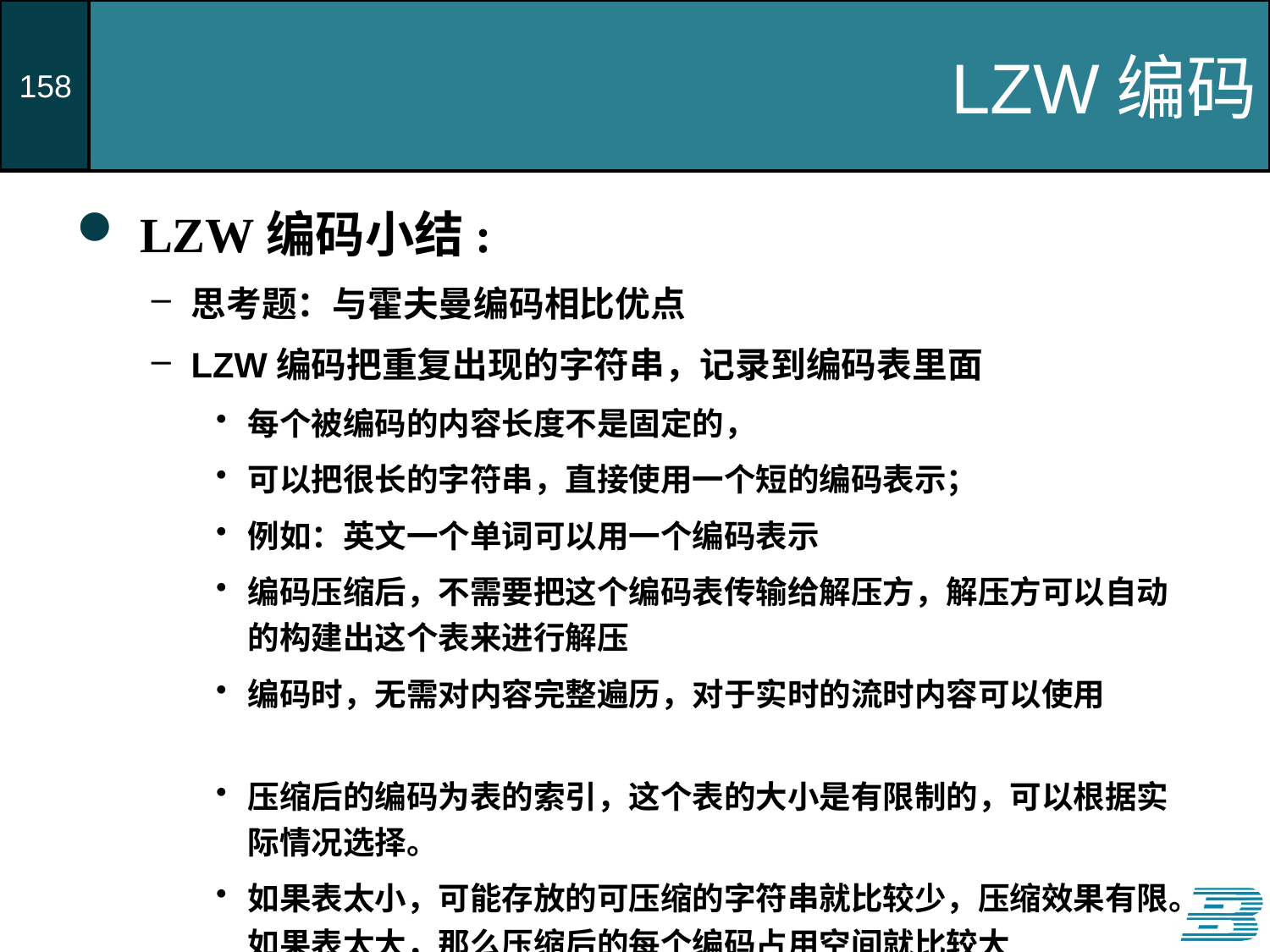

# LZW编码
LZW编码小结:
思考题：与霍夫曼编码相比优点
LZW编码把重复出现的字符串，记录到编码表里面
每个被编码的内容长度不是固定的，
可以把很长的字符串，直接使用一个短的编码表示；
例如：英文一个单词可以用一个编码表示
编码压缩后，不需要把这个编码表传输给解压方，解压方可以自动的构建出这个表来进行解压
编码时，无需对内容完整遍历，对于实时的流时内容可以使用

压缩后的编码为表的索引，这个表的大小是有限制的，可以根据实际情况选择。
如果表太小，可能存放的可压缩的字符串就比较少，压缩效果有限。如果表太大，那么压缩后的每个编码占用空间就比较大